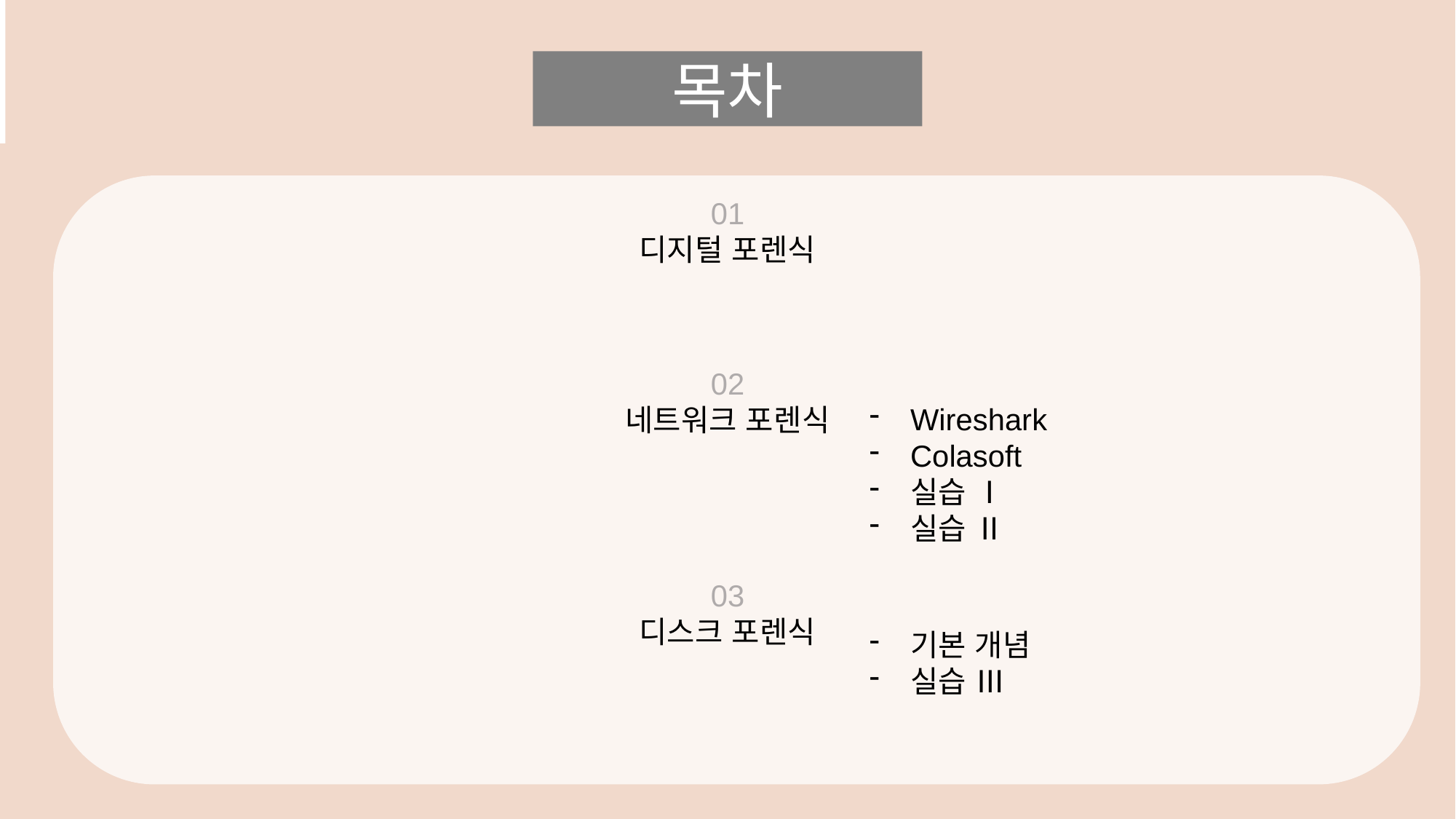

목차

01
디지털 포렌식
02
네트워크 포렌식
Wireshark
Colasoft
실습 Ⅰ
실습 Ⅱ
03
디스크 포렌식
기본 개념
실습 Ⅲ